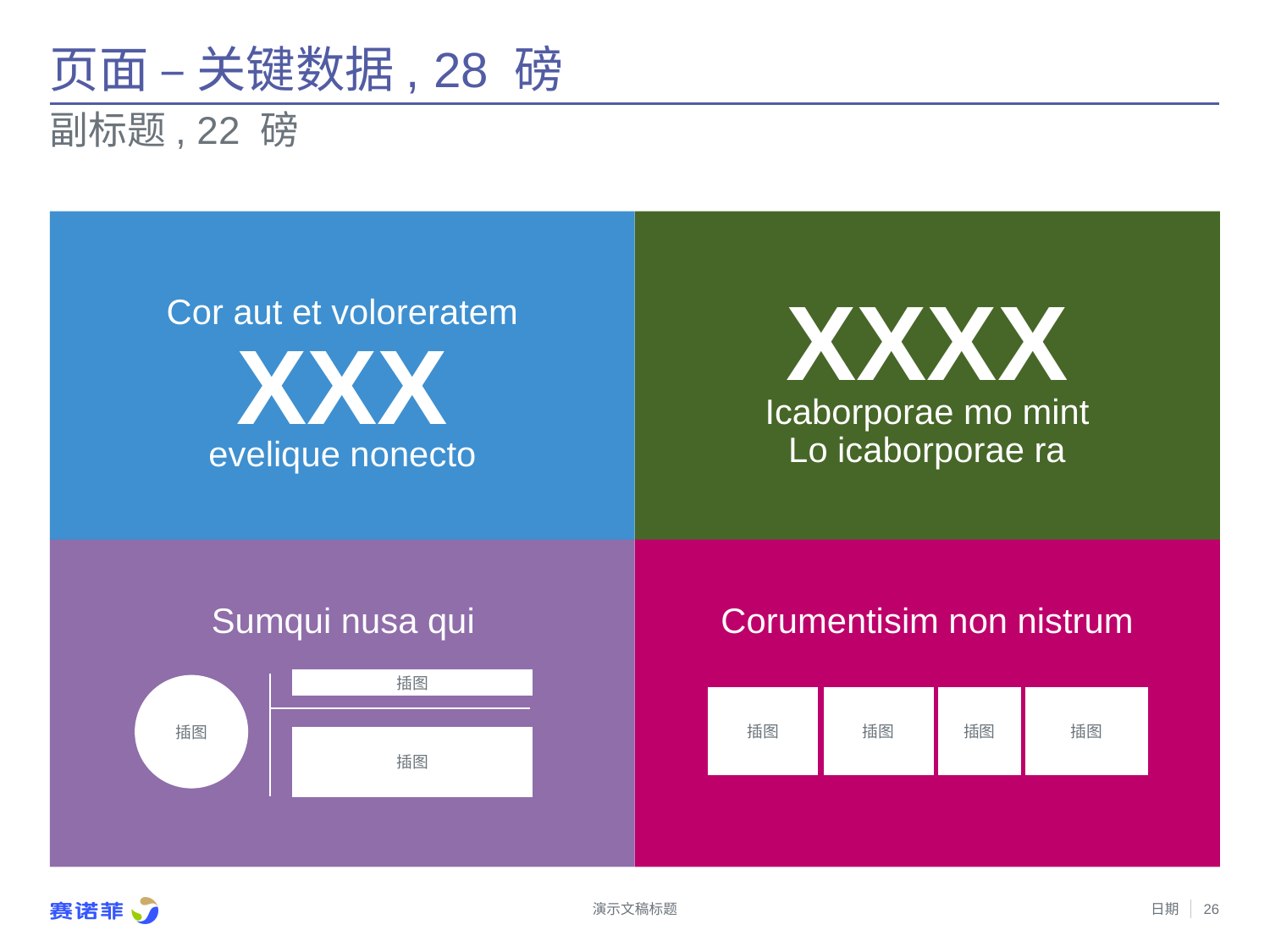

# 页面 – 关键数据, 28 磅
副标题, 22 磅

XXXX
Cor aut et voloreratem
XXX
Icaborporae mo mint
Lo icaborporae ra
evelique nonecto

Sumqui nusa qui
Corumentisim non nistrum
插图
插图
插图
插图
插图
插图
插图
演示文稿标题
日期
26